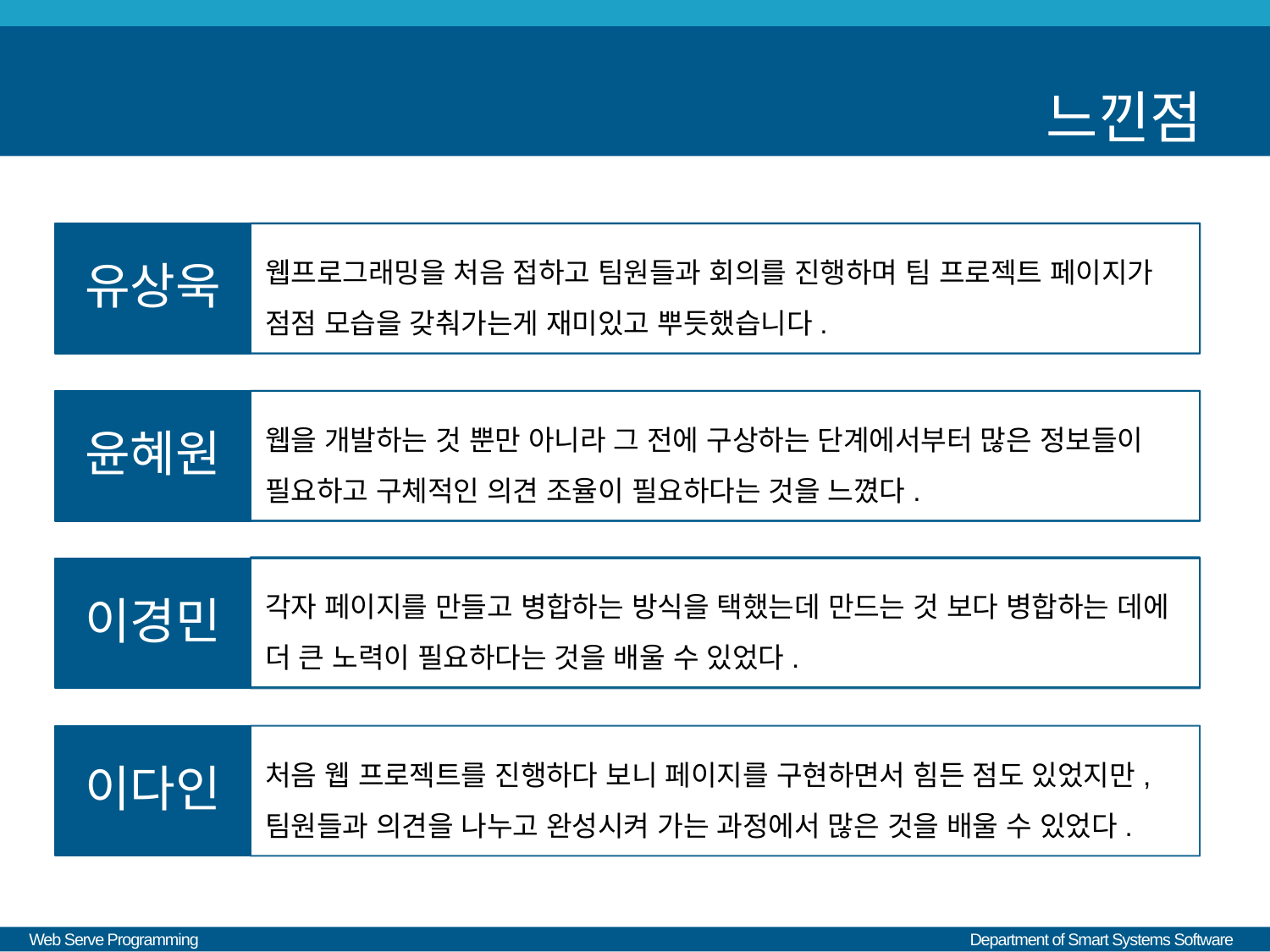

# 느낀점
웹프로그래밍을 처음 접하고 팀원들과 회의를 진행하며 팀 프로젝트 페이지가 점점 모습을 갖춰가는게 재미있고 뿌듯했습니다.
유상욱

웹을 개발하는 것 뿐만 아니라 그 전에 구상하는 단계에서부터 많은 정보들이 필요하고 구체적인 의견 조율이 필요하다는 것을 느꼈다.
윤혜원

각자 페이지를 만들고 병합하는 방식을 택했는데 만드는 것 보다 병합하는 데에 더 큰 노력이 필요하다는 것을 배울 수 있었다.
이경민

이다인
처음 웹 프로젝트를 진행하다 보니 페이지를 구현하면서 힘든 점도 있었지만, 팀원들과 의견을 나누고 완성시켜 가는 과정에서 많은 것을 배울 수 있었다.